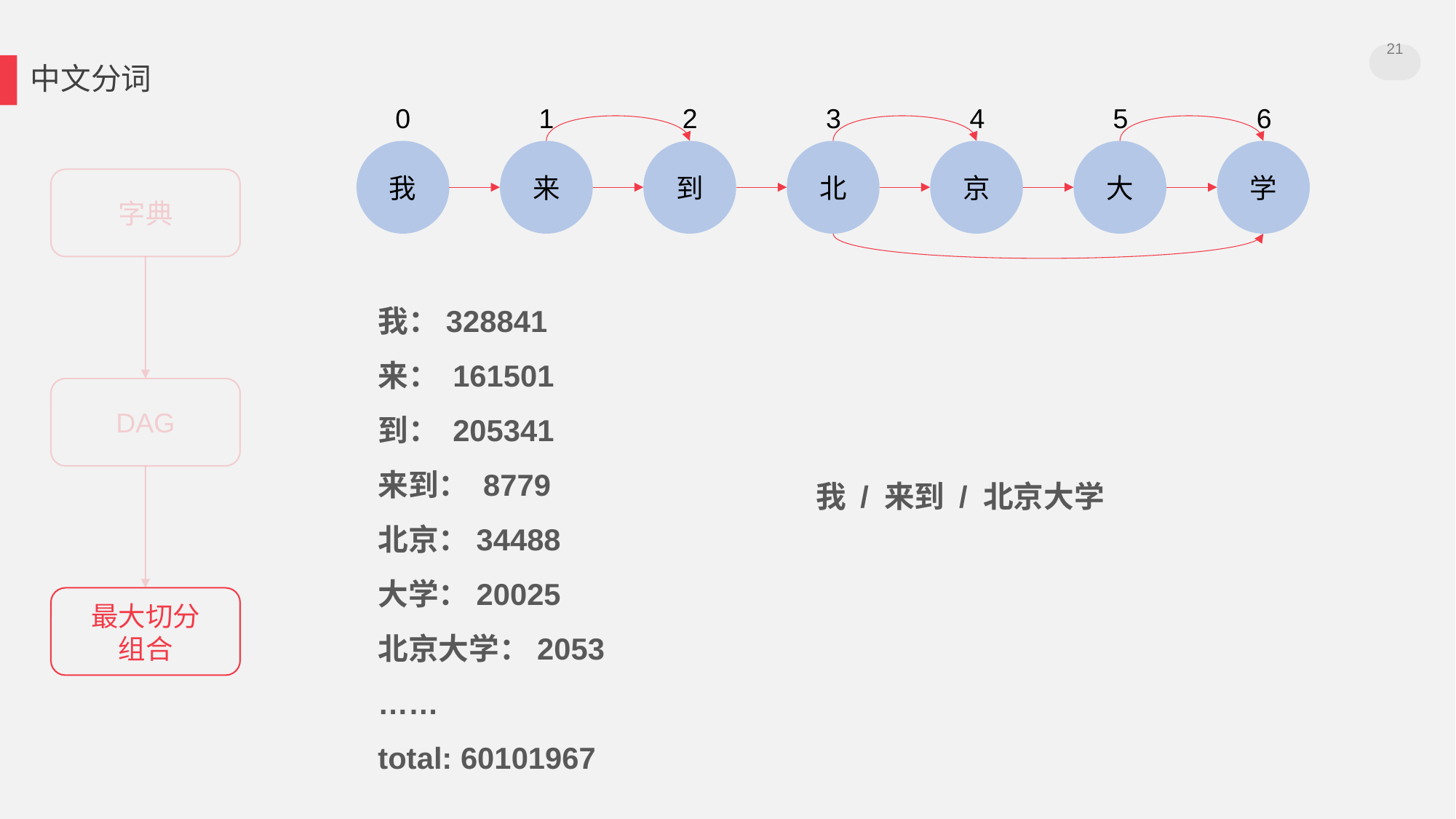

21
中文分词
0
1
2
3
4
5
6
我
来
到
北
京
大
学
字典
我：328841
来： 161501
到： 205341
来到： 8779
北京：34488
大学：20025
北京大学：2053
……
total: 60101967
DAG
我 / 来到 / 北京大学
最大切分
组合